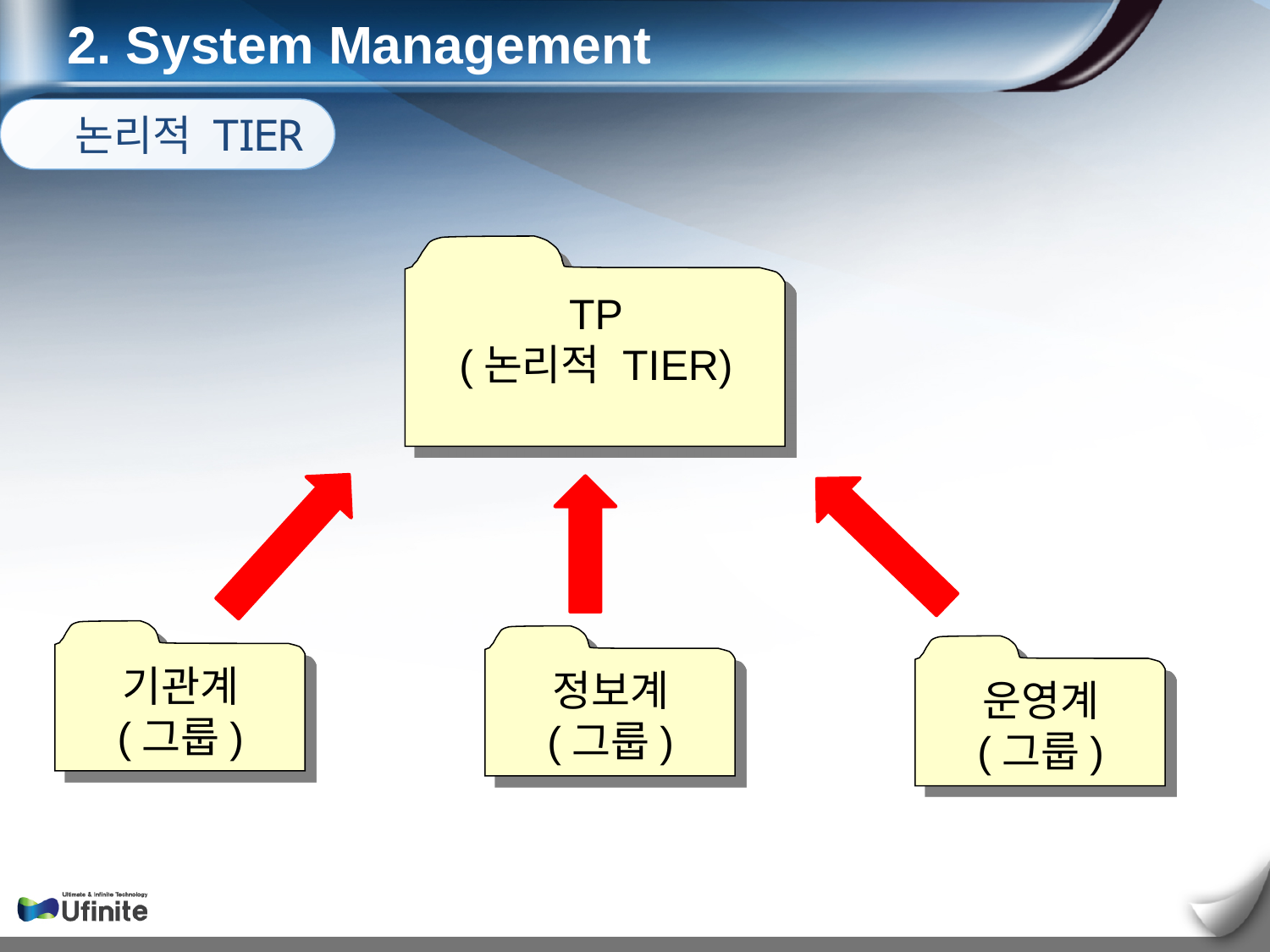

2. System Management
논리적 TIER
TP
(논리적 TIER)

기관계
(그룹)
정보계
(그룹)
운영계
(그룹)